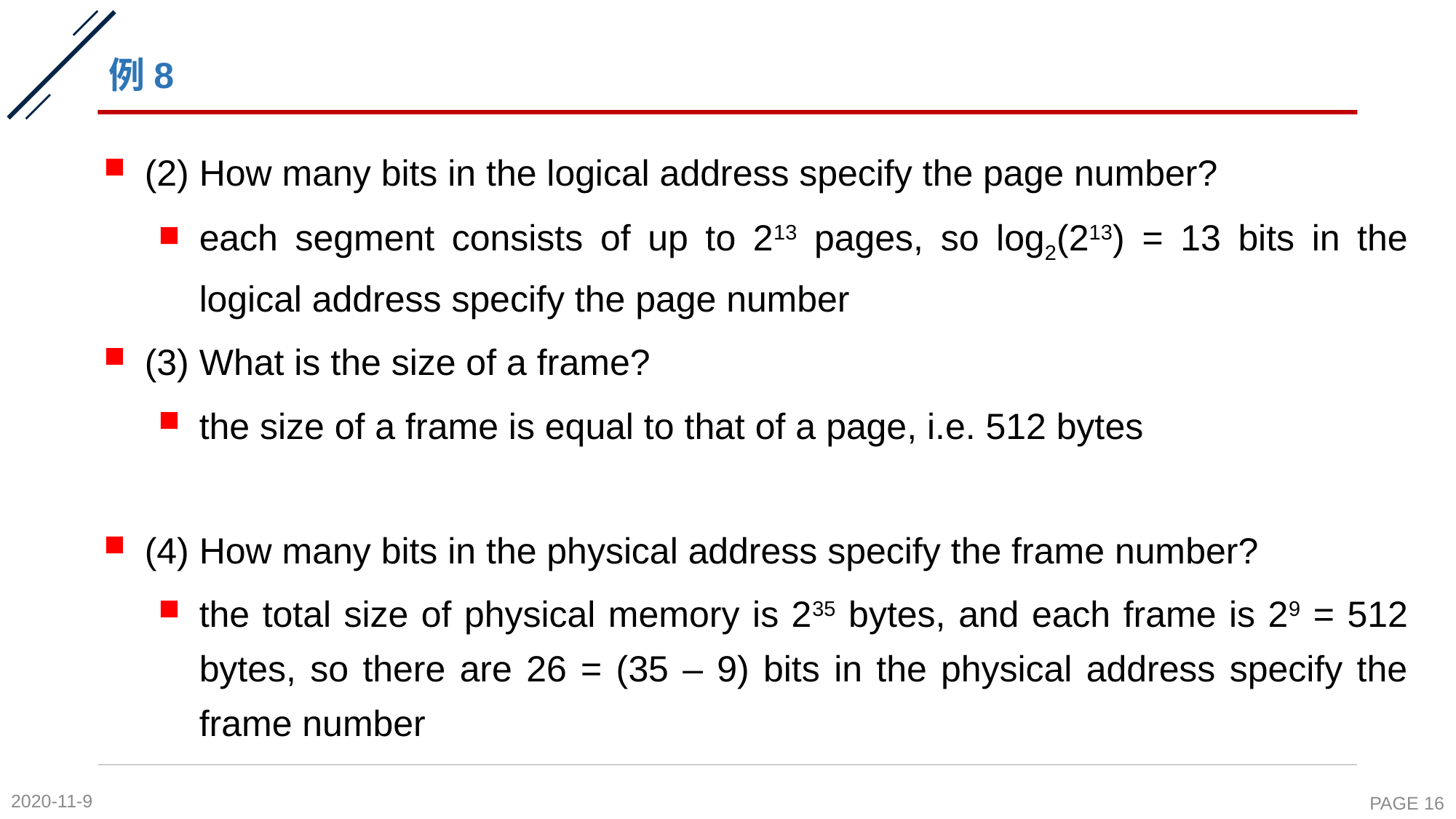

# 例8
(2) How many bits in the logical address specify the page number?
each segment consists of up to 213 pages, so log2(213) = 13 bits in the logical address specify the page number
(3) What is the size of a frame?
the size of a frame is equal to that of a page, i.e. 512 bytes

(4) How many bits in the physical address specify the frame number?
the total size of physical memory is 235 bytes, and each frame is 29 = 512 bytes, so there are 26 = (35 – 9) bits in the physical address specify the frame number

2020-11-9
PAGE 16